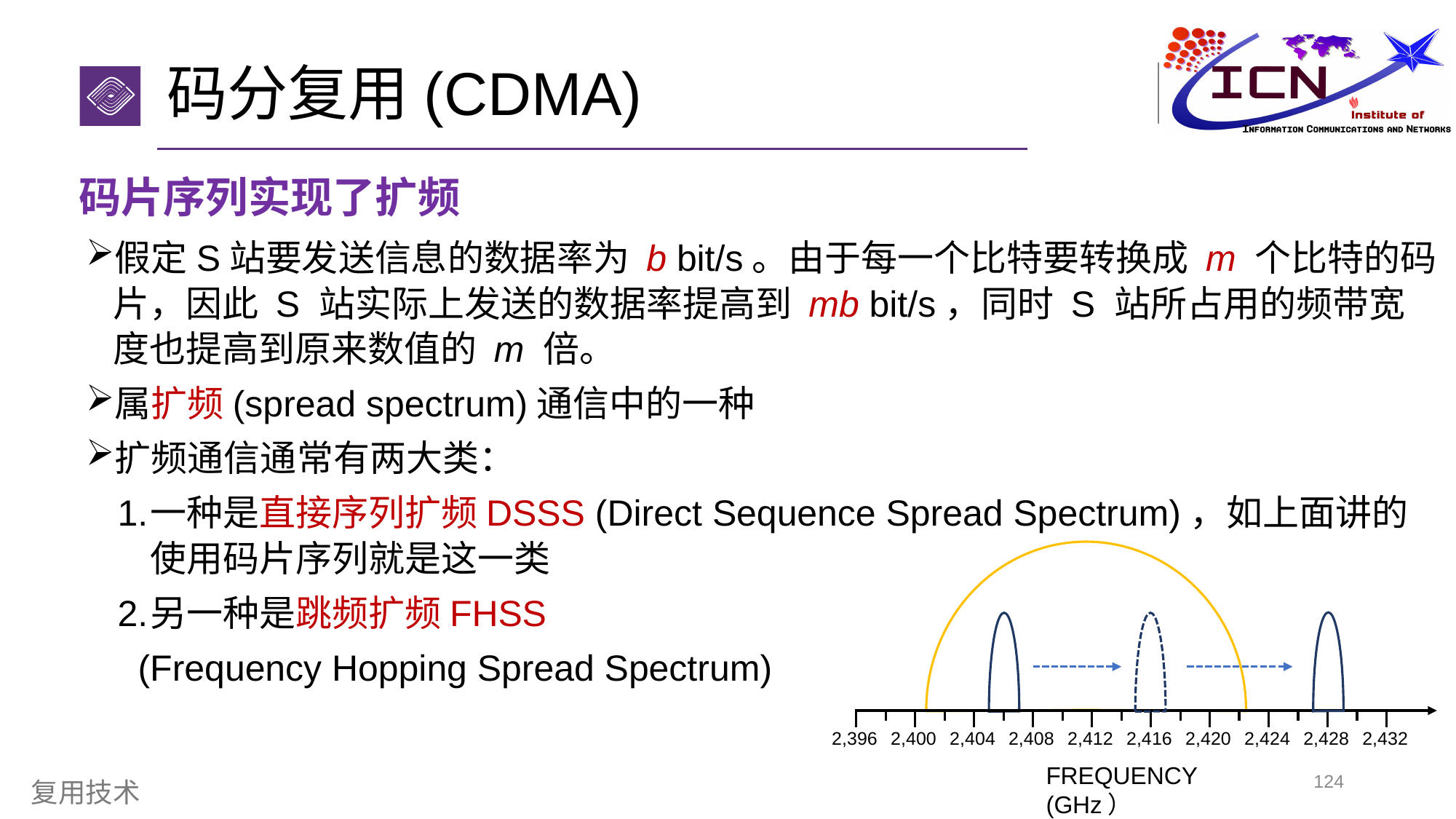

码分复用(CDMA)
# 码片序列实现了扩频
假定S站要发送信息的数据率为 b bit/s。由于每一个比特要转换成 m 个比特的码片，因此 S 站实际上发送的数据率提高到 mb bit/s，同时 S 站所占用的频带宽度也提高到原来数值的 m 倍。
属扩频(spread spectrum)通信中的一种
扩频通信通常有两大类：
一种是直接序列扩频DSSS (Direct Sequence Spread Spectrum)，如上面讲的使用码片序列就是这一类
另一种是跳频扩频FHSS
  (Frequency Hopping Spread Spectrum)

2,396
2,400
2,404
2,408
2,412
2,416
2,420
2,424
2,428
2,432
FREQUENCY (GHz）
124
复用技术